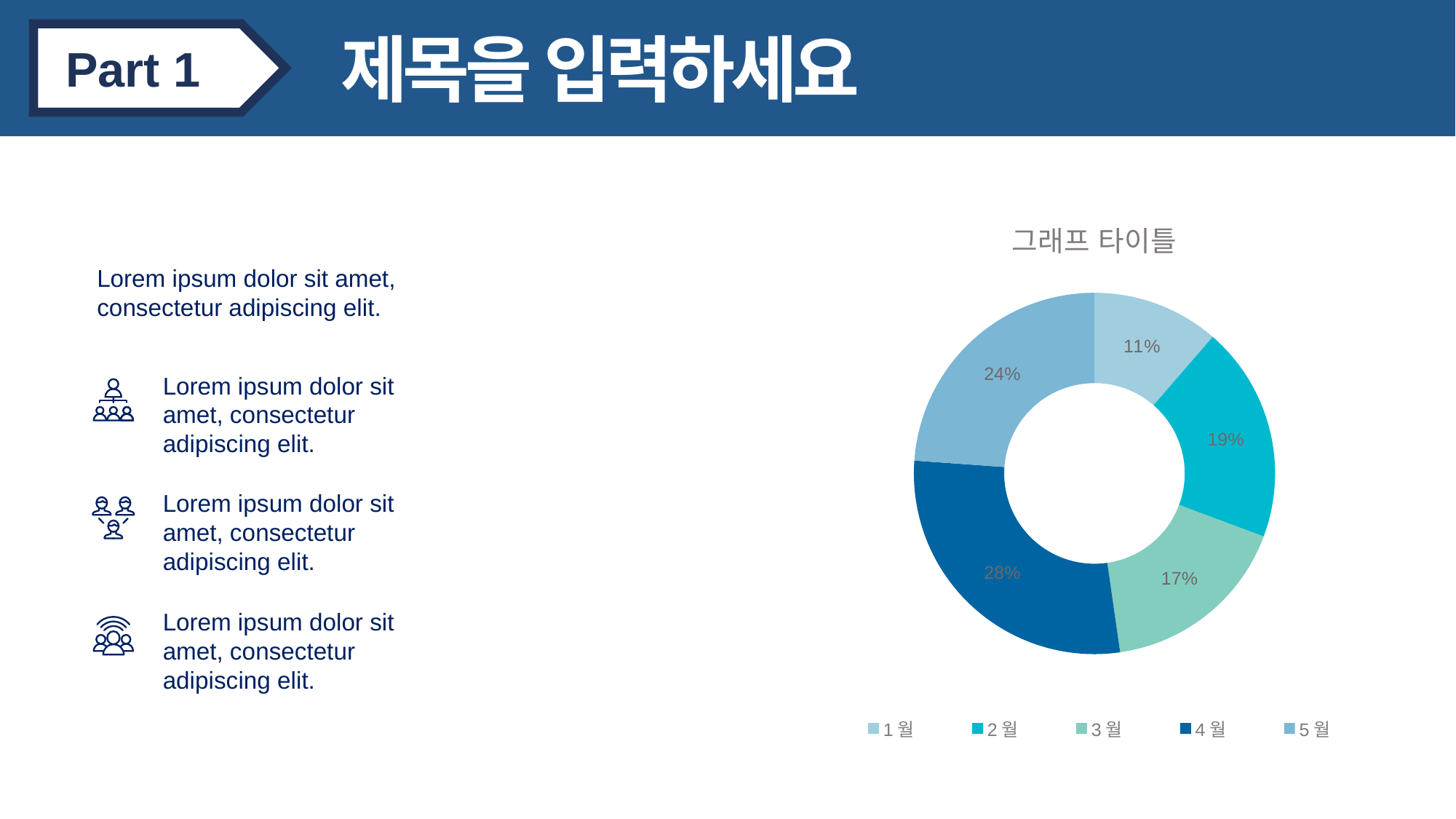

제목을 입력하세요

Part 1

### Chart: 그래프 타이틀

| Category | 행 |
|---|---|
| 1월 | 10000.0 |
| 2월 | 17000.0 |
| 3월 | 15000.0 |
| 4월 | 25000.0 |
| 5월 | 21000.0 |
Lorem ipsum dolor sit amet, consectetur adipiscing elit.
Lorem ipsum dolor sit amet, consectetur adipiscing elit.

Lorem ipsum dolor sit amet, consectetur adipiscing elit.

Lorem ipsum dolor sit amet, consectetur adipiscing elit.